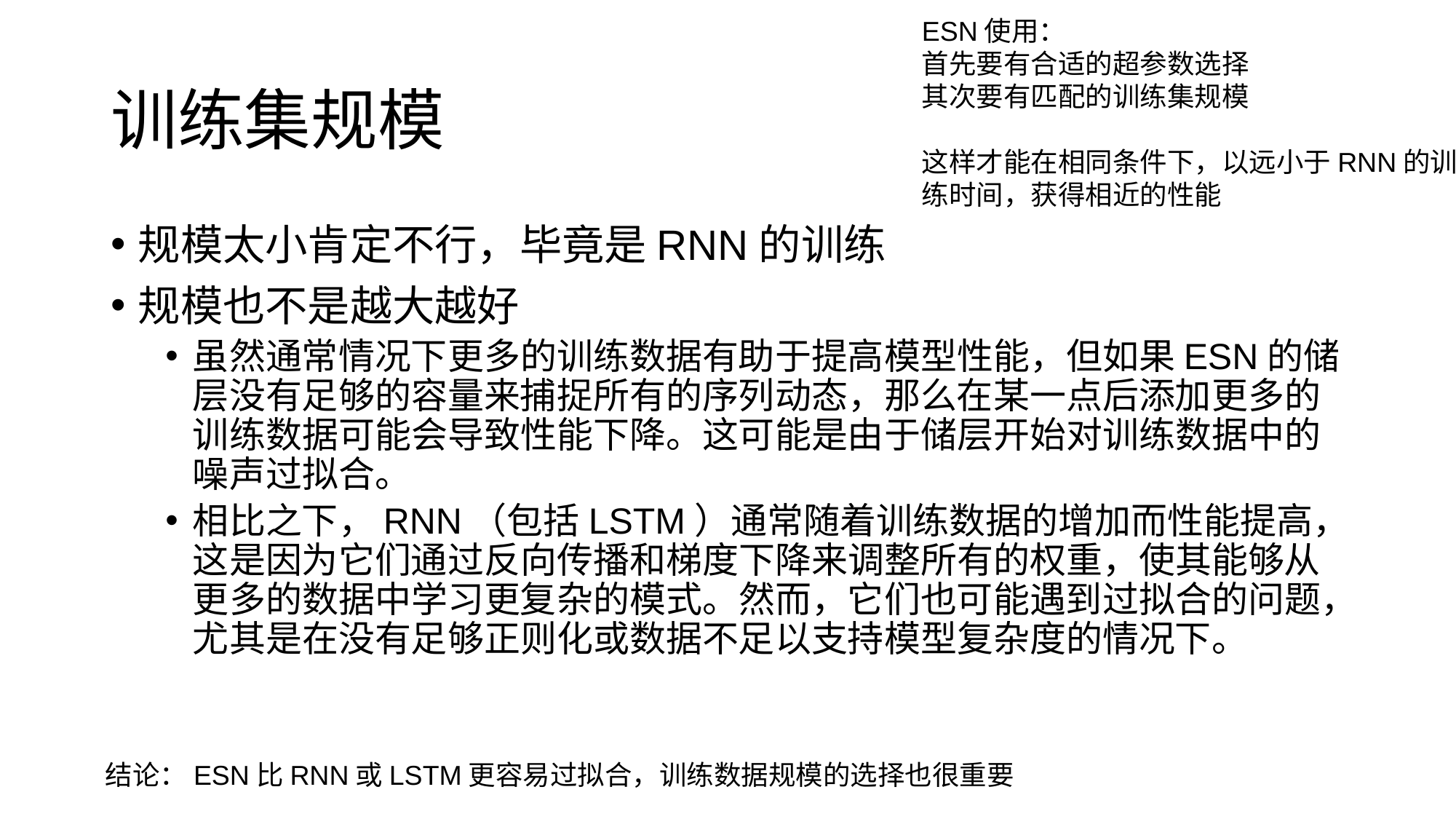

ESN使用：
首先要有合适的超参数选择
其次要有匹配的训练集规模

这样才能在相同条件下，以远小于RNN的训练时间，获得相近的性能
# 训练集规模
规模太小肯定不行，毕竟是RNN的训练
规模也不是越大越好
虽然通常情况下更多的训练数据有助于提高模型性能，但如果ESN的储层没有足够的容量来捕捉所有的序列动态，那么在某一点后添加更多的训练数据可能会导致性能下降。这可能是由于储层开始对训练数据中的噪声过拟合。
相比之下，RNN（包括LSTM）通常随着训练数据的增加而性能提高，这是因为它们通过反向传播和梯度下降来调整所有的权重，使其能够从更多的数据中学习更复杂的模式。然而，它们也可能遇到过拟合的问题，尤其是在没有足够正则化或数据不足以支持模型复杂度的情况下。
结论：ESN比RNN或LSTM更容易过拟合，训练数据规模的选择也很重要